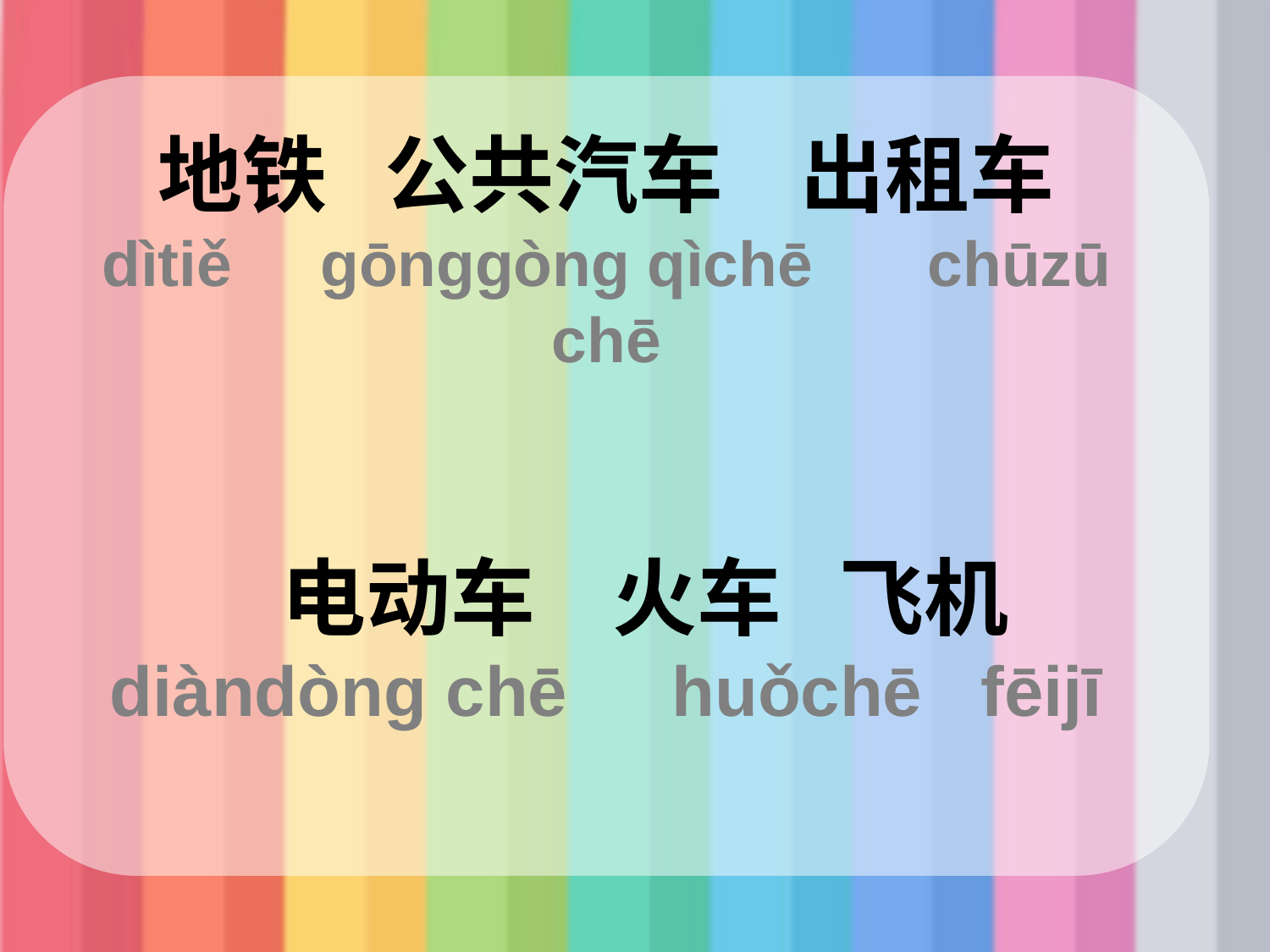

地铁   公共汽车    出租车
dìtiě     gōnggòng qìchē   chūzū chē

   电动车    火车   飞机
diàndòng chē   huǒchē   fēijī